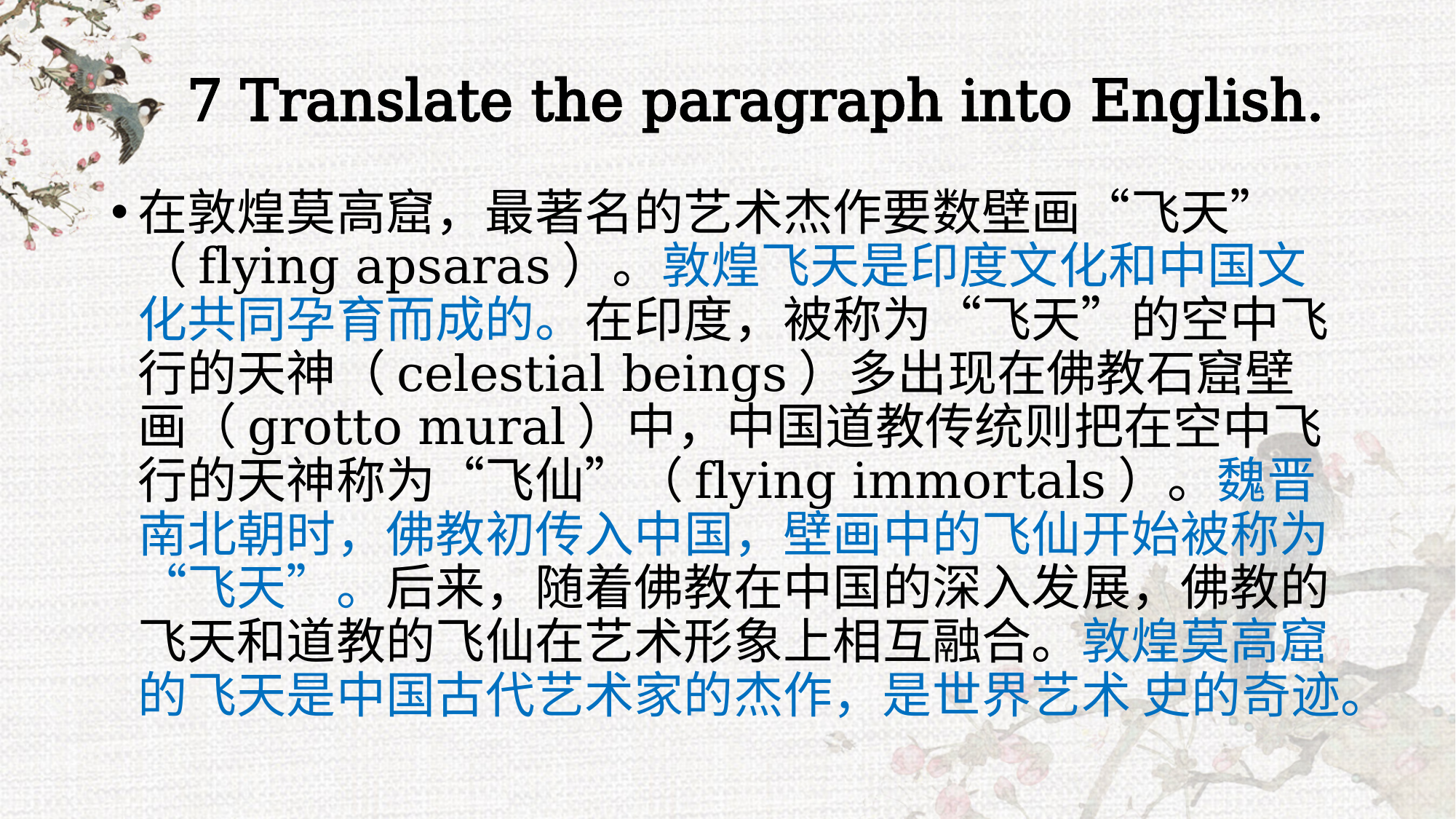

# 7 Translate the paragraph into English.
在敦煌莫高窟，最著名的艺术杰作要数壁画“飞天”（flying apsaras）。敦煌飞天是印度文化和中国文化共同孕育而成的。在印度，被称为“飞天”的空中飞行的天神（celestial beings）多出现在佛教石窟壁画（grotto mural）中，中国道教传统则把在空中飞行的天神称为“飞仙”（flying immortals）。魏晋南北朝时，佛教初传入中国，壁画中的飞仙开始被称为“飞天”。后来，随着佛教在中国的深入发展，佛教的飞天和道教的飞仙在艺术形象上相互融合。敦煌莫高窟的飞天是中国古代艺术家的杰作，是世界艺术 史的奇迹。